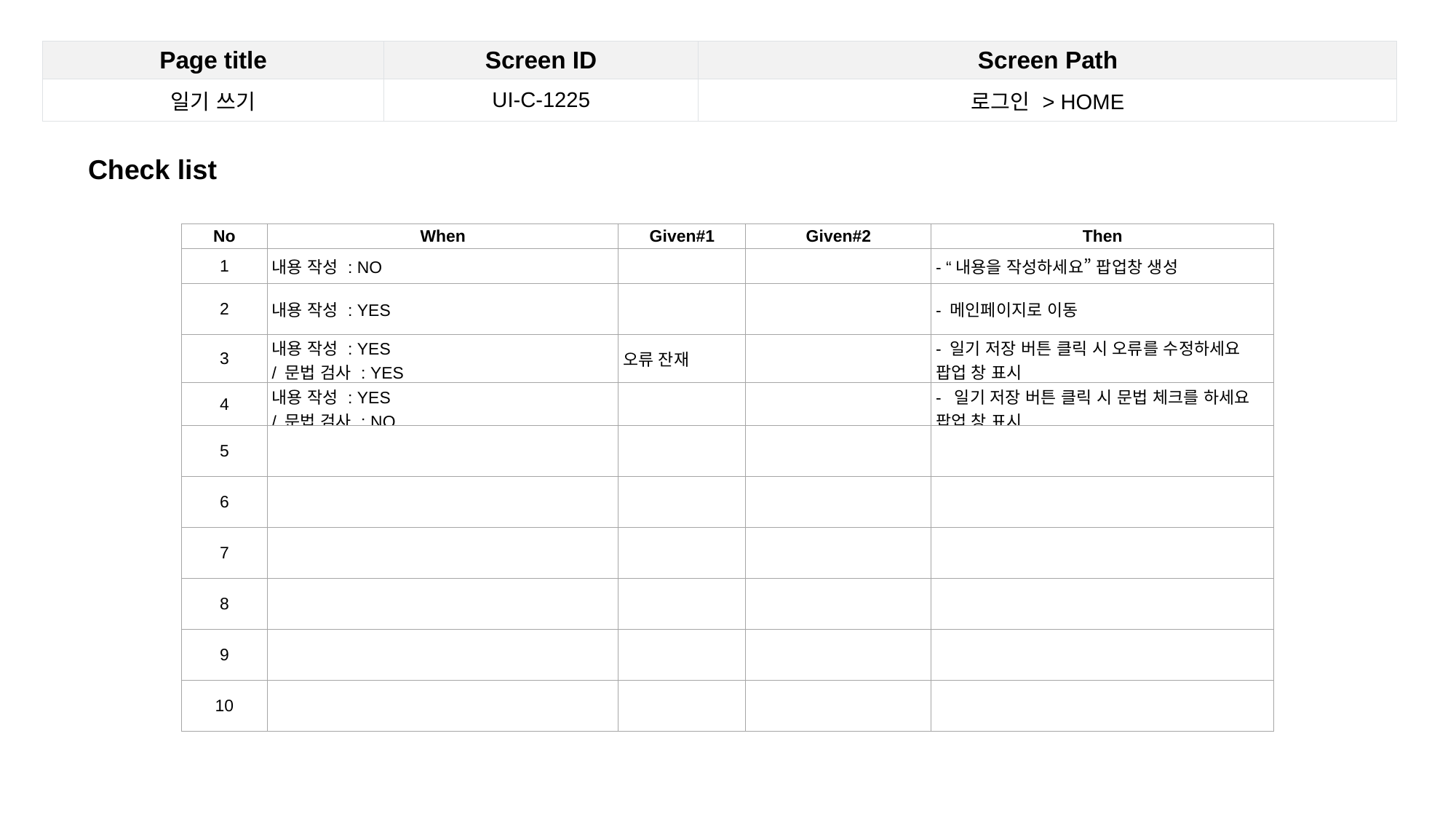

| Page title | Screen ID | Screen Path |
| --- | --- | --- |
| 일기 쓰기 | UI-C-1225 | 로그인 > HOME |
Check list

| No | When | Given#1 | Given#2 | Then |
| --- | --- | --- | --- | --- |
| 1 | 내용 작성 : NO |  |  | - “내용을 작성하세요” 팝업창 생성 |
| 2 | 내용 작성 : YES |  |  | - 메인페이지로 이동 |
| 3 | 내용 작성 : YES / 문법 검사 : YES | 오류 잔재 |  | - 일기 저장 버튼 클릭 시 오류를 수정하세요 팝업 창 표시 |
| 4 | 내용 작성 : YES / 문법 검사 : NO |  |  | - 일기 저장 버튼 클릭 시 문법 체크를 하세요 팝업 창 표시 |
| 5 |  |  |  |  |
| 6 |  |  |  |  |
| 7 |  |  |  |  |
| 8 |  |  |  |  |
| 9 |  |  |  |  |
| 10 |  |  |  |  |